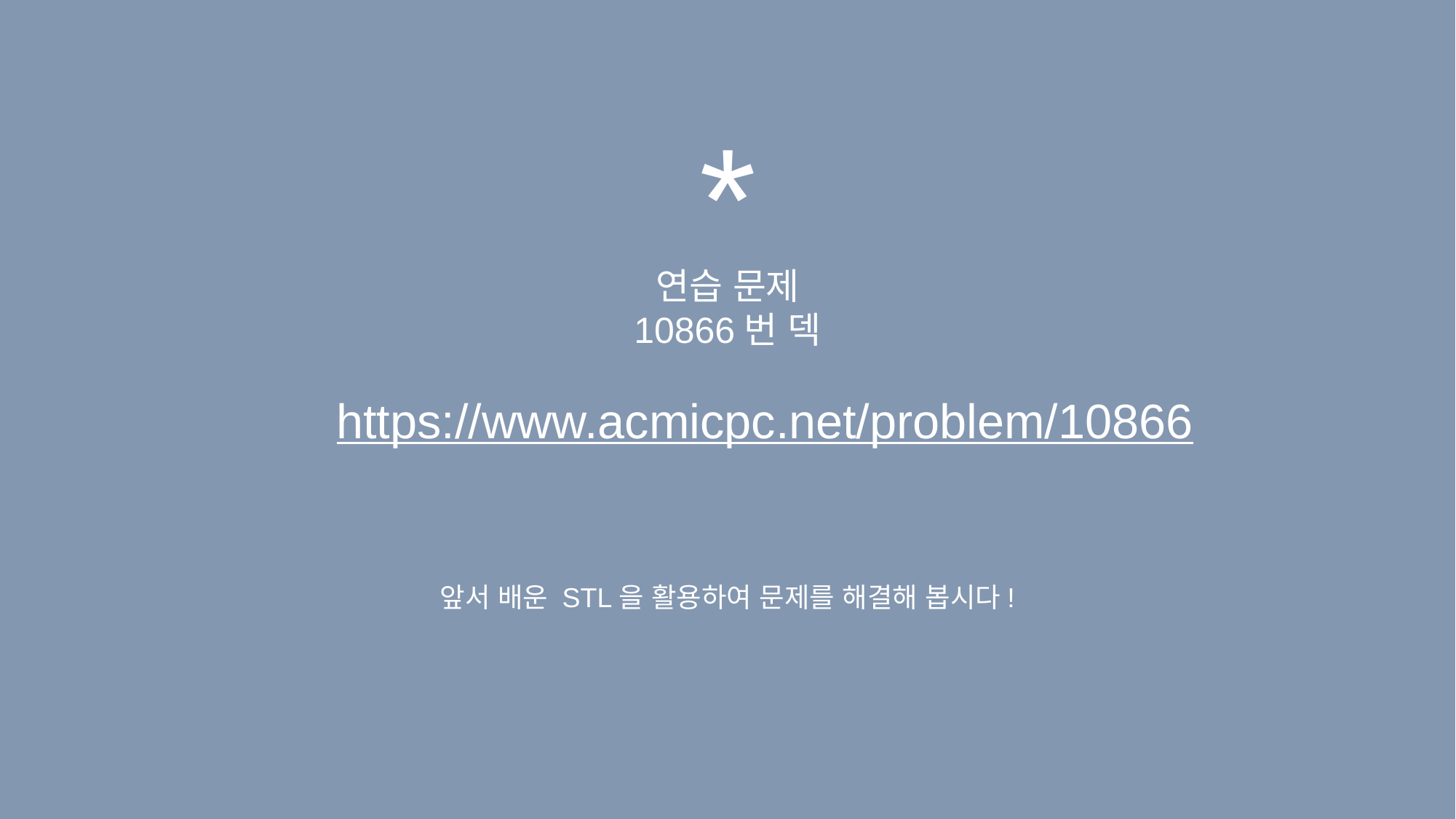

*
연습 문제
10866번 덱

https://www.acmicpc.net/problem/10866

앞서 배운 STL을 활용하여 문제를 해결해 봅시다!